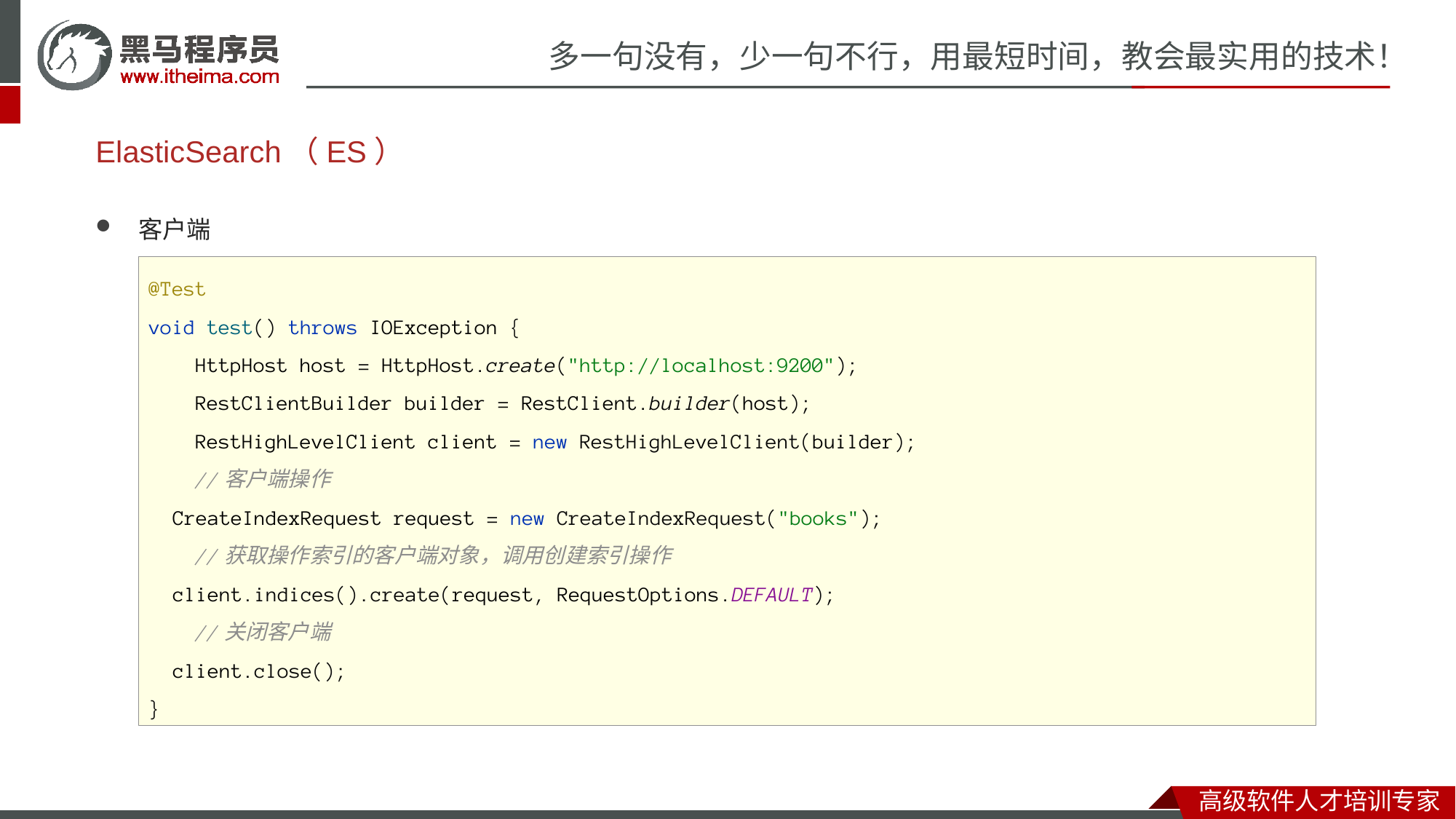

# ElasticSearch（ES）
客户端

@Test
void test() throws IOException {
    HttpHost host = HttpHost.create("http://localhost:9200");
    RestClientBuilder builder = RestClient.builder(host);
    RestHighLevelClient client = new RestHighLevelClient(builder);
    //客户端操作
    CreateIndexRequest request = new CreateIndexRequest("books");
    //获取操作索引的客户端对象，调用创建索引操作
    client.indices().create(request, RequestOptions.DEFAULT);
    //关闭客户端
    client.close();
}